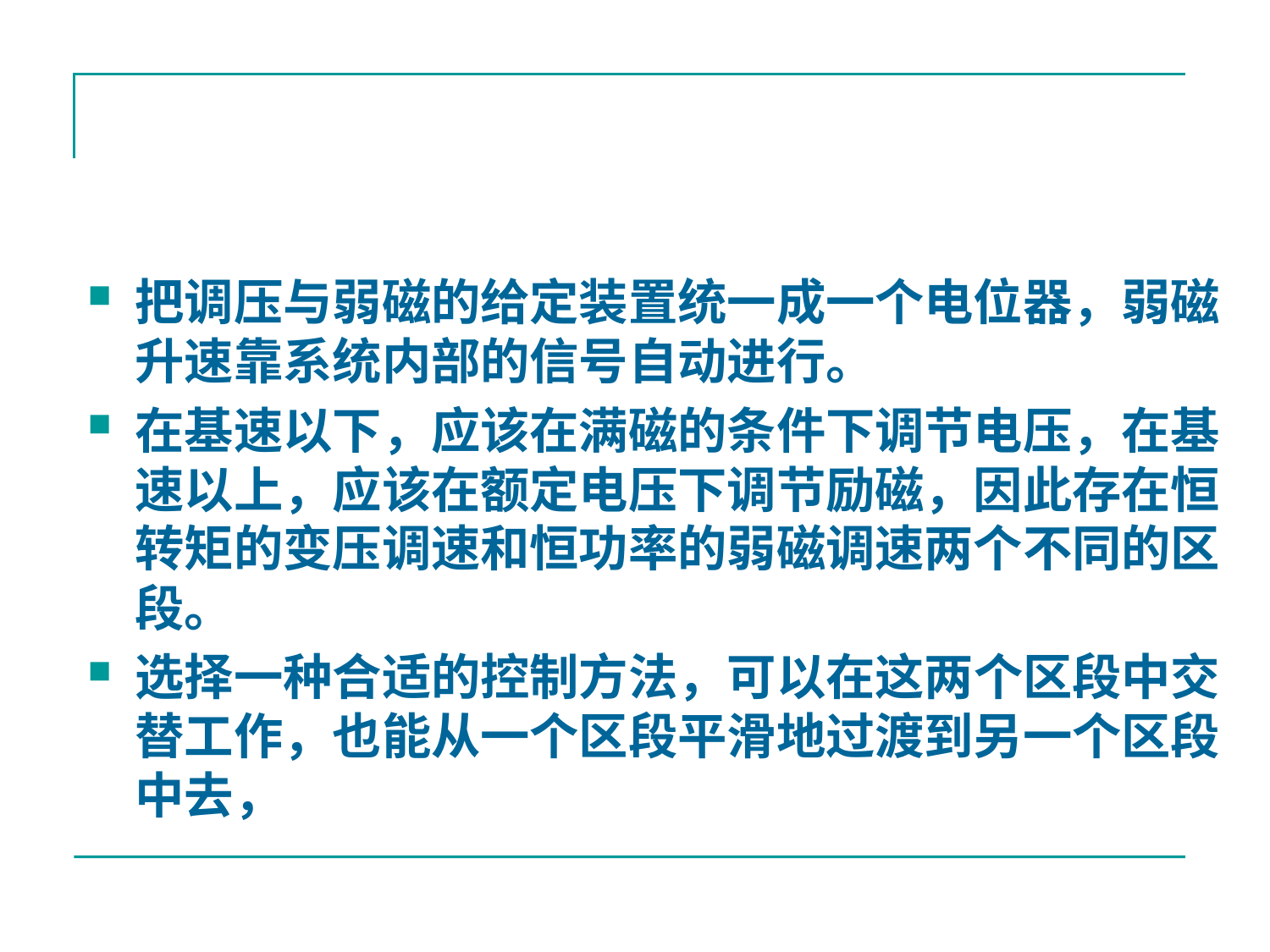

#
把调压与弱磁的给定装置统一成一个电位器，弱磁升速靠系统内部的信号自动进行。
在基速以下，应该在满磁的条件下调节电压，在基速以上，应该在额定电压下调节励磁，因此存在恒转矩的变压调速和恒功率的弱磁调速两个不同的区段。
选择一种合适的控制方法，可以在这两个区段中交替工作，也能从一个区段平滑地过渡到另一个区段中去，